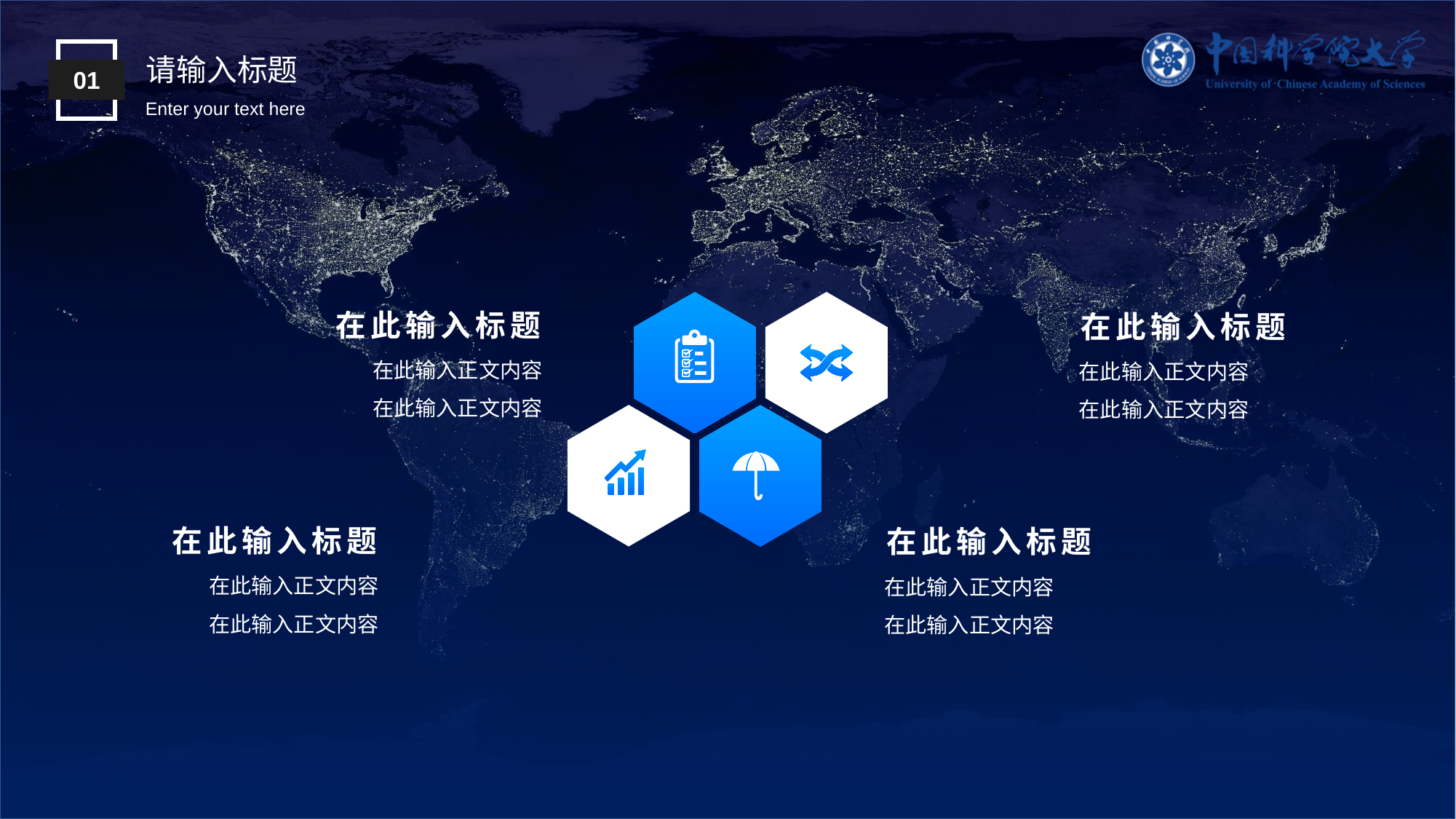

请输入标题
01
Enter your text here

在此输入标题
在此输入标题

在此输入正文内容
在此输入正文内容
在此输入正文内容
在此输入正文内容

在此输入标题
在此输入标题
在此输入正文内容
在此输入正文内容
在此输入正文内容
在此输入正文内容